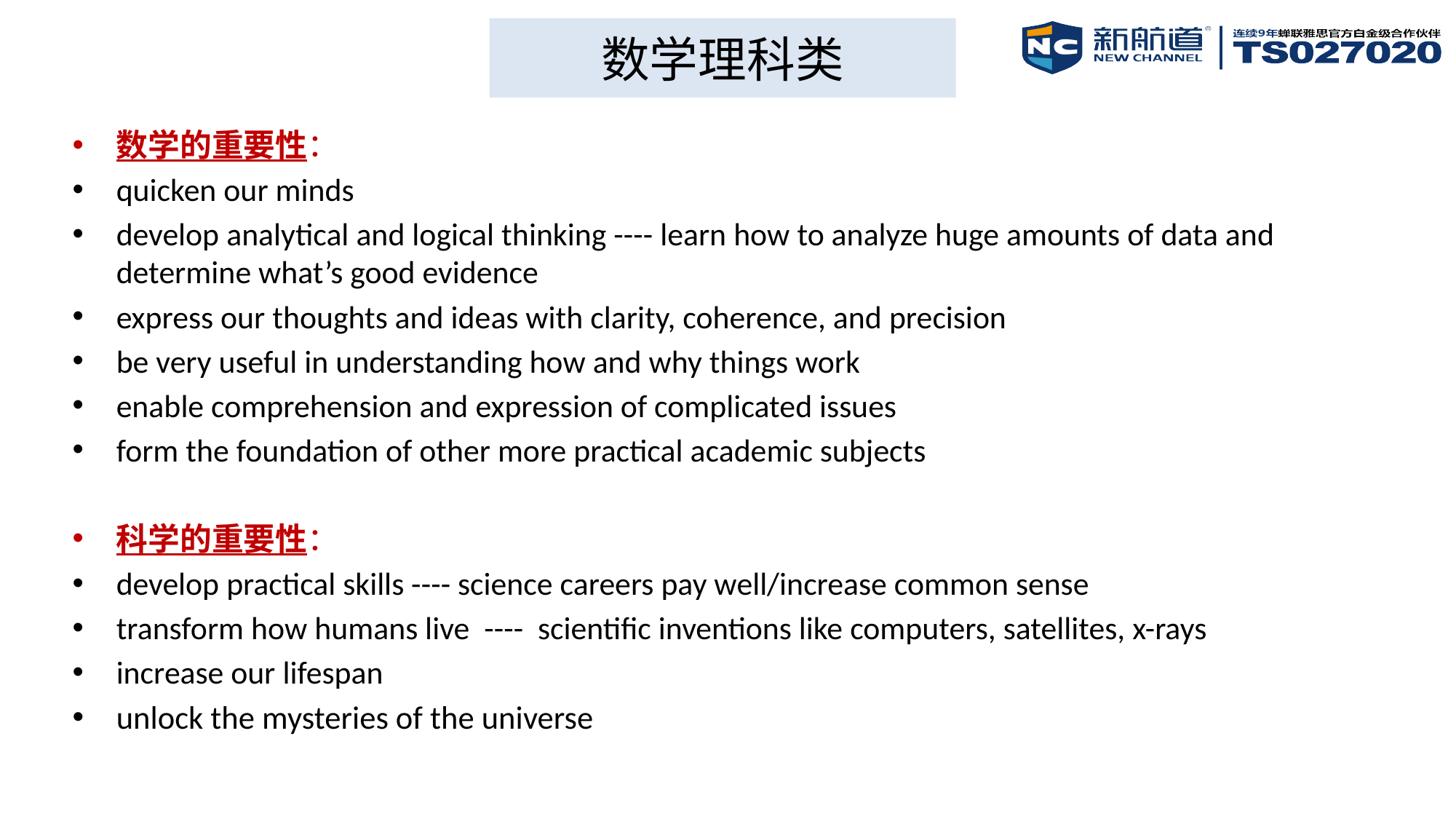

# 数学理科类
数学的重要性：
quicken our minds
develop analytical and logical thinking ---- learn how to analyze huge amounts of data and determine what’s good evidence
express our thoughts and ideas with clarity, coherence, and precision
be very useful in understanding how and why things work
enable comprehension and expression of complicated issues
form the foundation of other more practical academic subjects

科学的重要性：
develop practical skills ---- science careers pay well/increase common sense
transform how humans live  ----  scientific inventions like computers, satellites, x-rays
increase our lifespan
unlock the mysteries of the universe